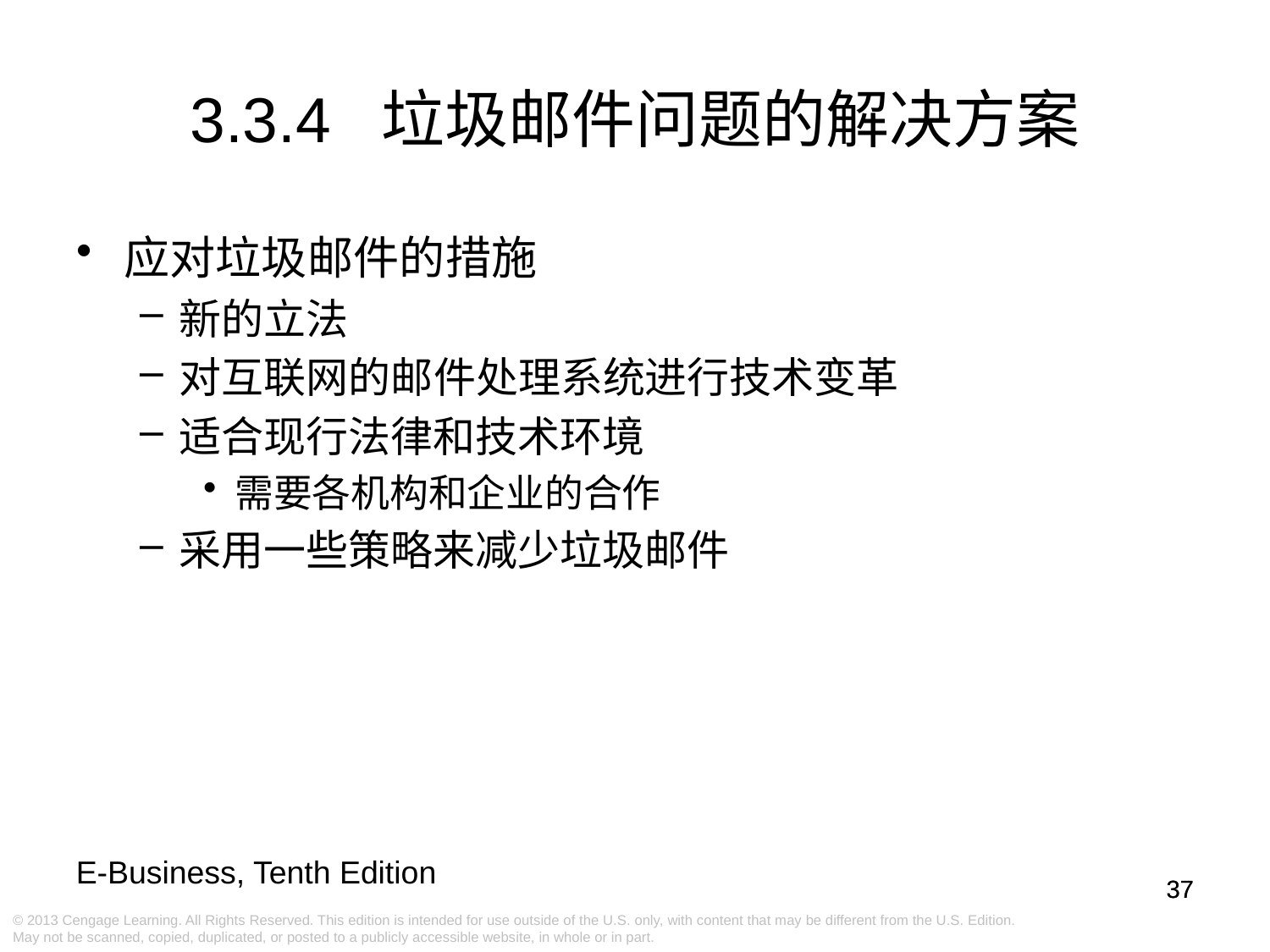

# 3.3.4  垃圾邮件问题的解决方案
应对垃圾邮件的措施
新的立法
对互联网的邮件处理系统进行技术变革
适合现行法律和技术环境
需要各机构和企业的合作
采用一些策略来减少垃圾邮件
37
37